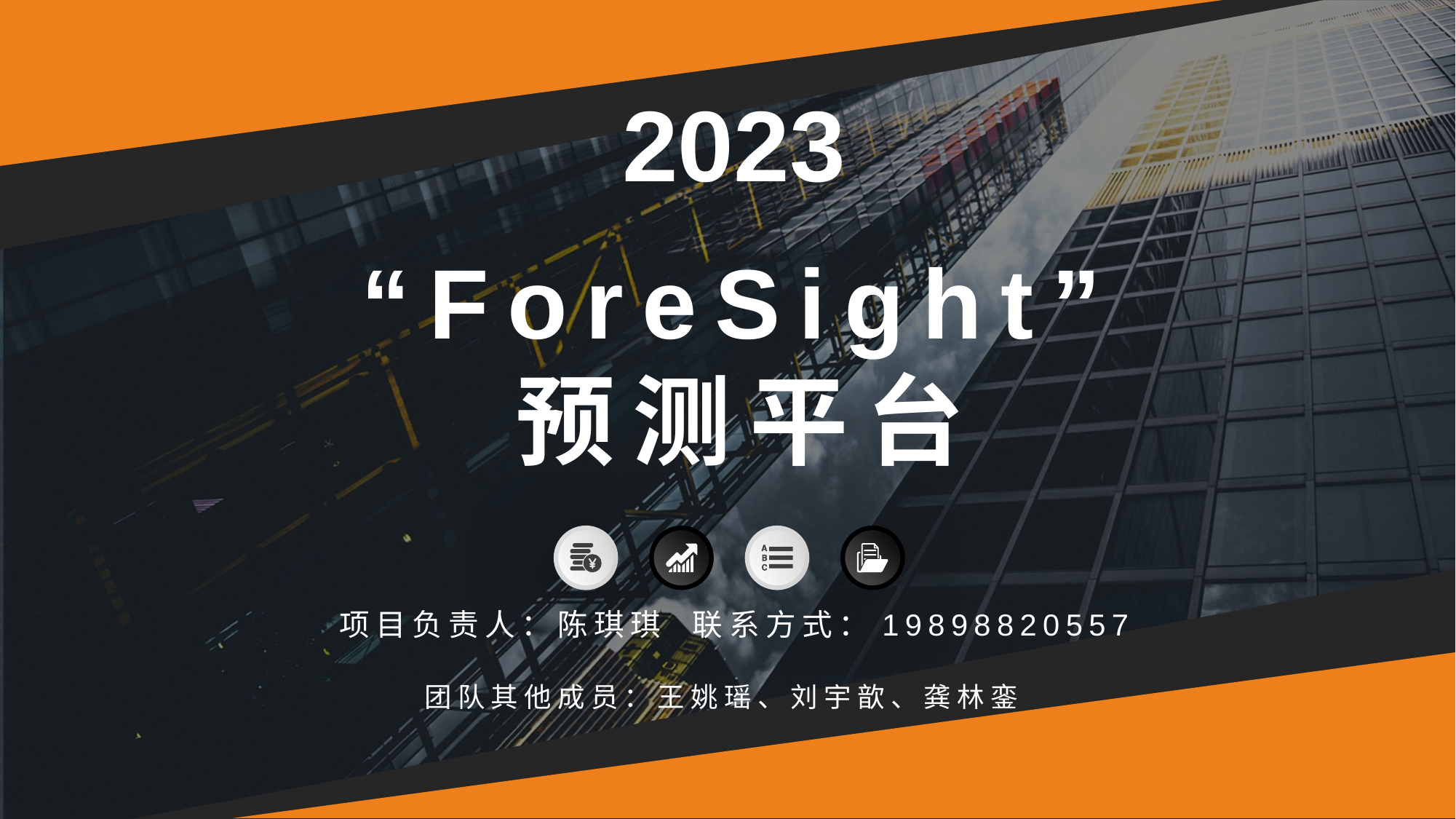

2023

# “ForeSight” 预测平台
项目负责人：陈琪琪  联系方式：19898820557
团队其他成员：王姚瑶、刘宇歆、龚林銮